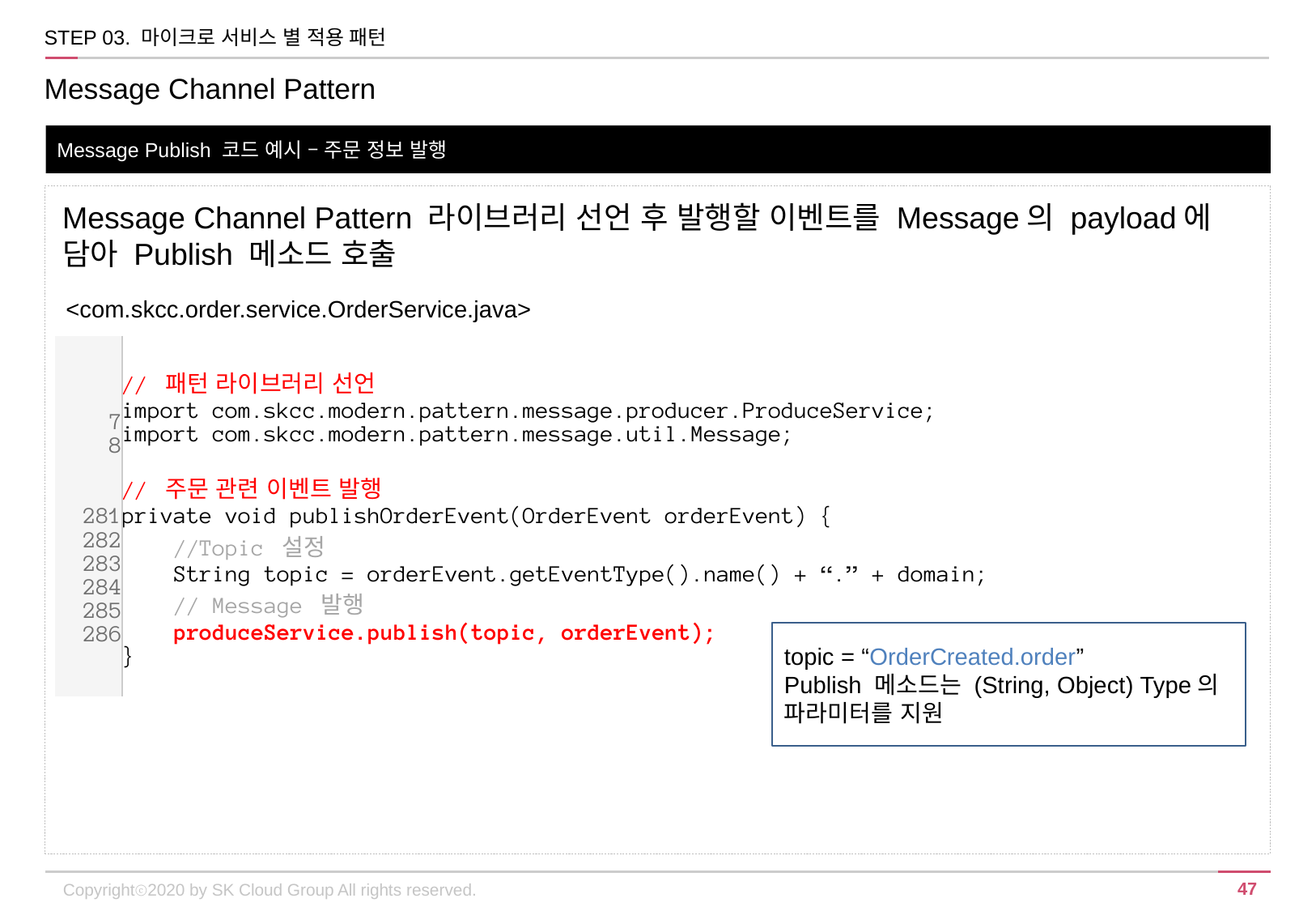

STEP 03. 마이크로 서비스 별 적용 패턴
Message Channel Pattern
Message Publish 코드 예시 – 주문 정보 발행
Message Channel Pattern 라이브러리 선언 후 발행할 이벤트를 Message의 payload에 담아 Publish 메소드 호출
<com.skcc.order.service.OrderService.java>
| 7 8 281 282 283 284 285 286 | // 패턴 라이브러리 선언 import com.skcc.modern.pattern.message.producer.ProduceService; import com.skcc.modern.pattern.message.util.Message; // 주문 관련 이벤트 발행 private void publishOrderEvent(OrderEvent orderEvent) { //Topic 설정 String topic = orderEvent.getEventType().name() + “.” + domain; // Message 발행 produceService.publish(topic, orderEvent); } |
| --- | --- |
topic = “OrderCreated.order”
Publish 메소드는 (String, Object) Type의 파라미터를 지원
Copyrightⓒ2020 by SK Cloud Group All rights reserved.